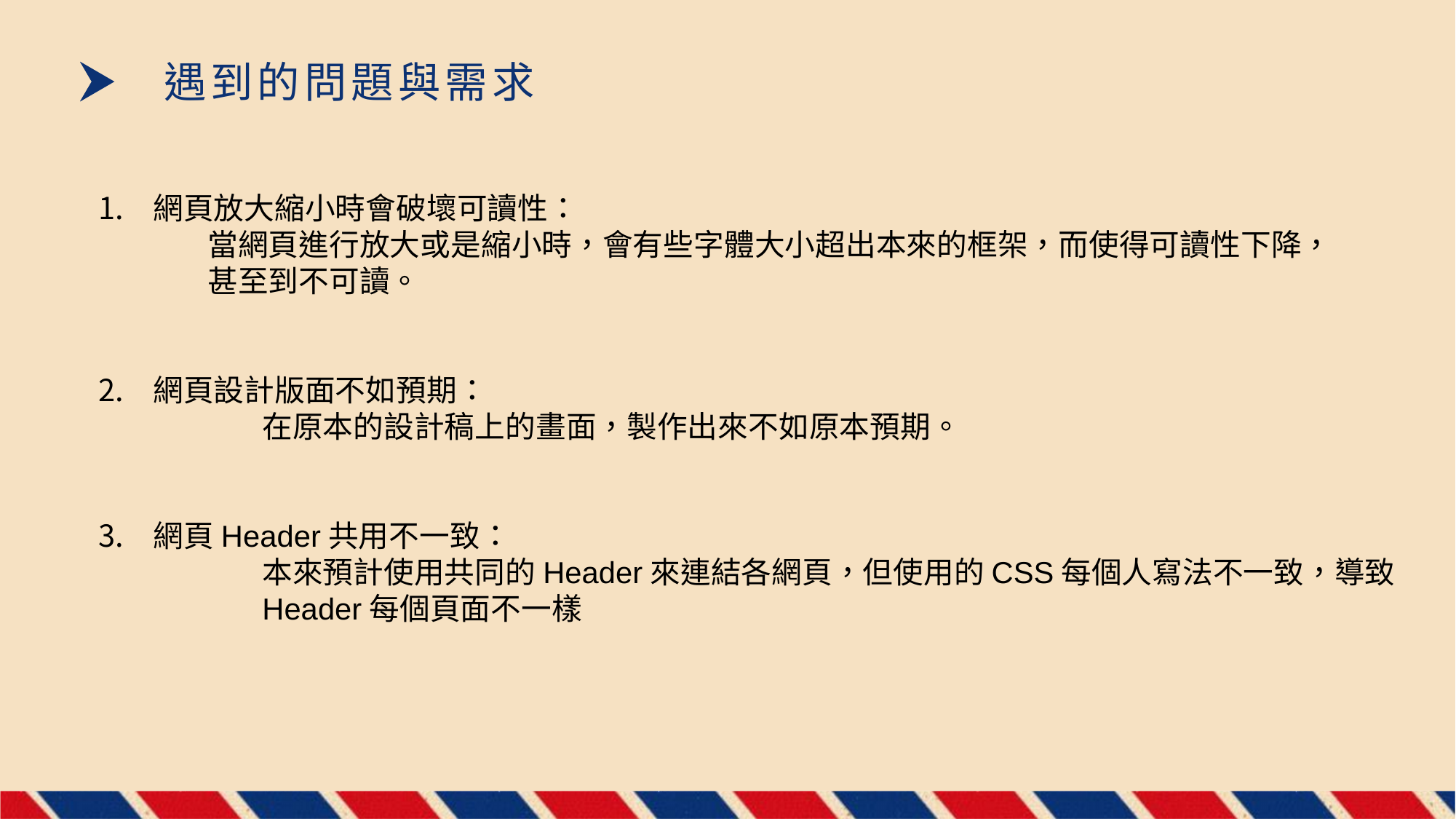

遇到的問題與需求

網頁放大縮小時會破壞可讀性：
	當網頁進行放大或是縮小時，會有些字體大小超出本來的框架，而使得可讀性下降，
	甚至到不可讀。

網頁設計版面不如預期：
	在原本的設計稿上的畫面，製作出來不如原本預期。

網頁Header共用不一致：
	本來預計使用共同的Header來連結各網頁，但使用的CSS每個人寫法不一致，導致
	Header每個頁面不一樣